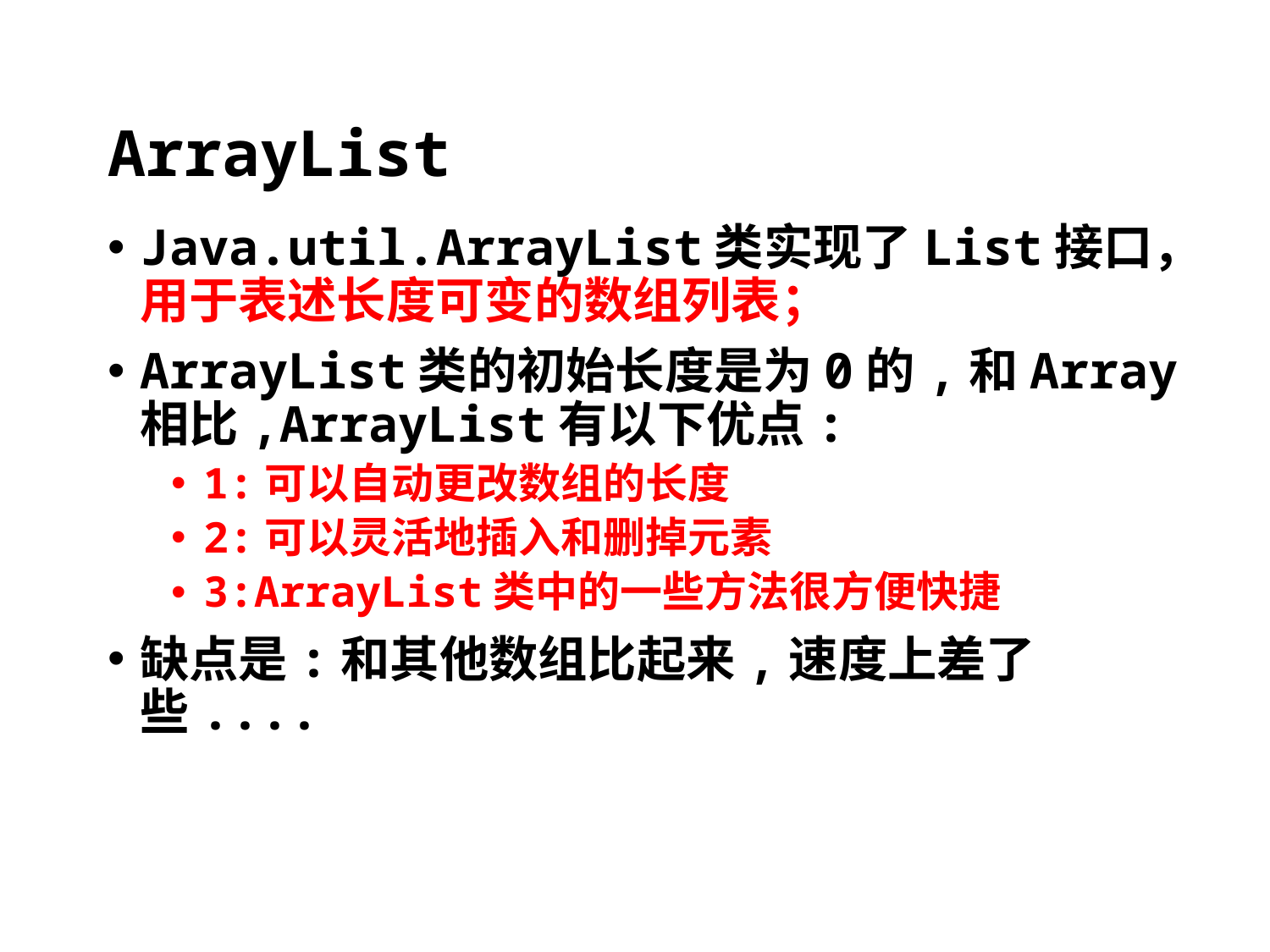

# ArrayList
Java.util.ArrayList类实现了List接口，用于表述长度可变的数组列表；
ArrayList类的初始长度是为0的,和Array相比,ArrayList有以下优点:
1:可以自动更改数组的长度
2:可以灵活地插入和删掉元素
3:ArrayList类中的一些方法很方便快捷
缺点是:和其他数组比起来,速度上差了些....